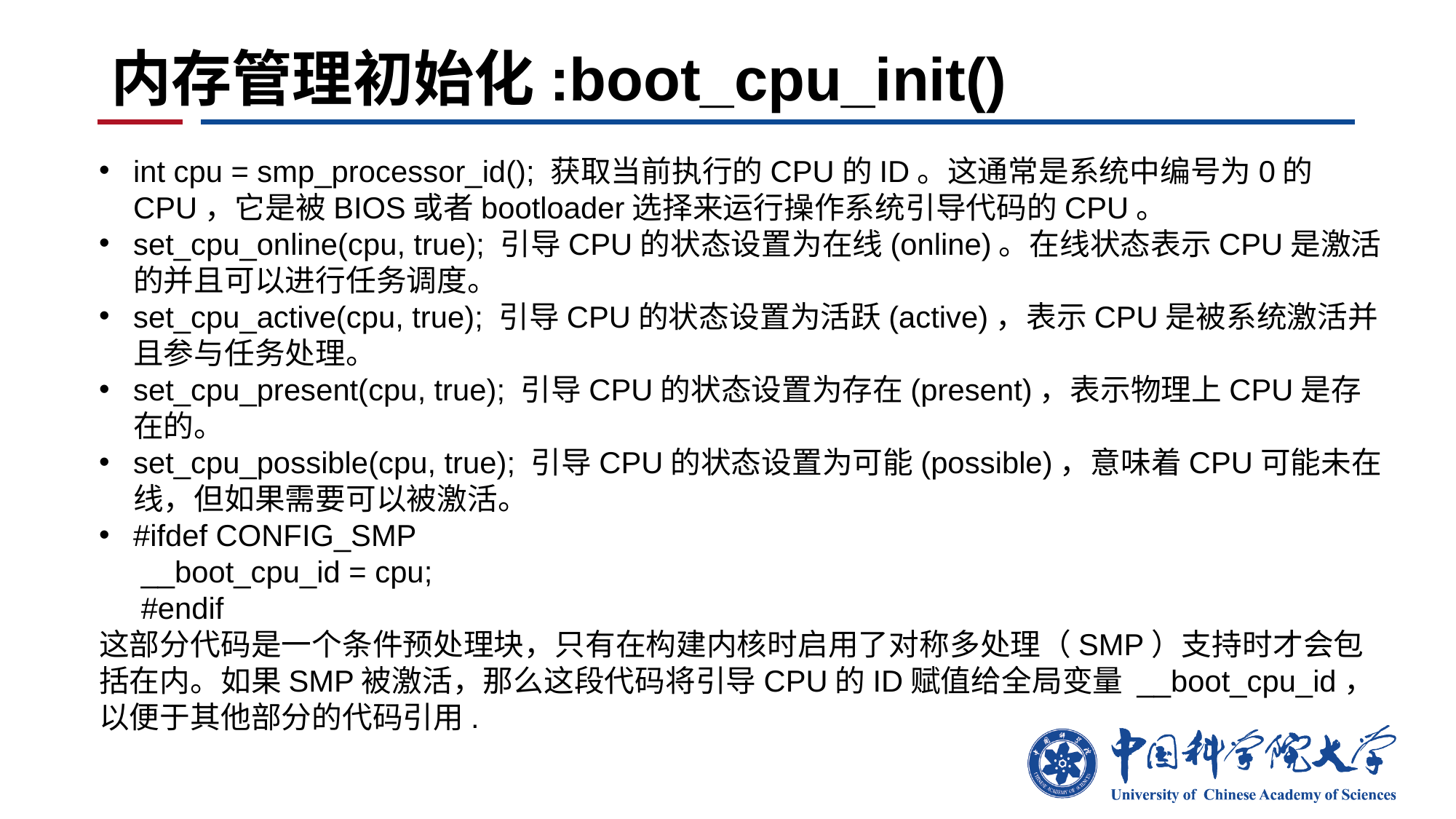

# 内存管理初始化:boot_cpu_init()
int cpu = smp_processor_id(); 获取当前执行的CPU的ID。这通常是系统中编号为0的CPU，它是被BIOS或者bootloader选择来运行操作系统引导代码的CPU。
set_cpu_online(cpu, true); 引导CPU的状态设置为在线(online)。在线状态表示CPU是激活的并且可以进行任务调度。
set_cpu_active(cpu, true); 引导CPU的状态设置为活跃(active)，表示CPU是被系统激活并且参与任务处理。
set_cpu_present(cpu, true); 引导CPU的状态设置为存在(present)，表示物理上CPU是存在的。
set_cpu_possible(cpu, true); 引导CPU的状态设置为可能(possible)，意味着CPU可能未在线，但如果需要可以被激活。
#ifdef CONFIG_SMP
     __boot_cpu_id = cpu;
     #endif
这部分代码是一个条件预处理块，只有在构建内核时启用了对称多处理（SMP）支持时才会包括在内。如果SMP被激活，那么这段代码将引导CPU的ID赋值给全局变量 __boot_cpu_id，以便于其他部分的代码引用.